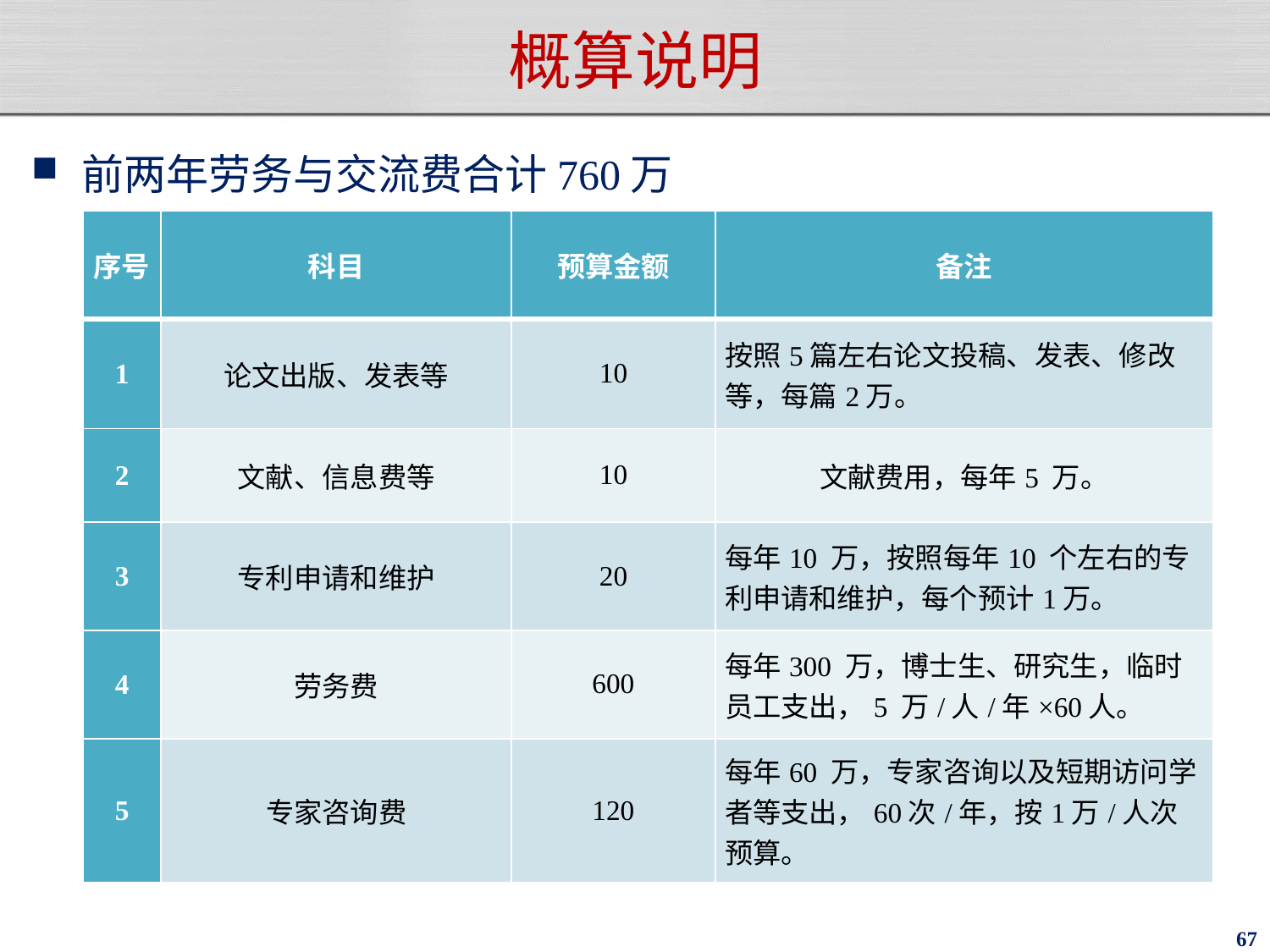

# 概算说明
前两年劳务与交流费合计760万

| 序号 | 科目 | 预算金额 | 备注 |
| --- | --- | --- | --- |
| 1 | 论文出版、发表等 | 10 | 按照5篇左右论文投稿、发表、修改等，每篇2万。 |
| 2 | 文献、信息费等 | 10 | 文献费用，每年5 万。 |
| 3 | 专利申请和维护 | 20 | 每年10 万，按照每年10 个左右的专利申请和维护，每个预计1万。 |
| 4 | 劳务费 | 600 | 每年300 万，博士生、研究生，临时员工支出，5 万/人/年×60人。 |
| 5 | 专家咨询费 | 120 | 每年60 万，专家咨询以及短期访问学者等支出，60次/年，按1万/人次预算。 |
67